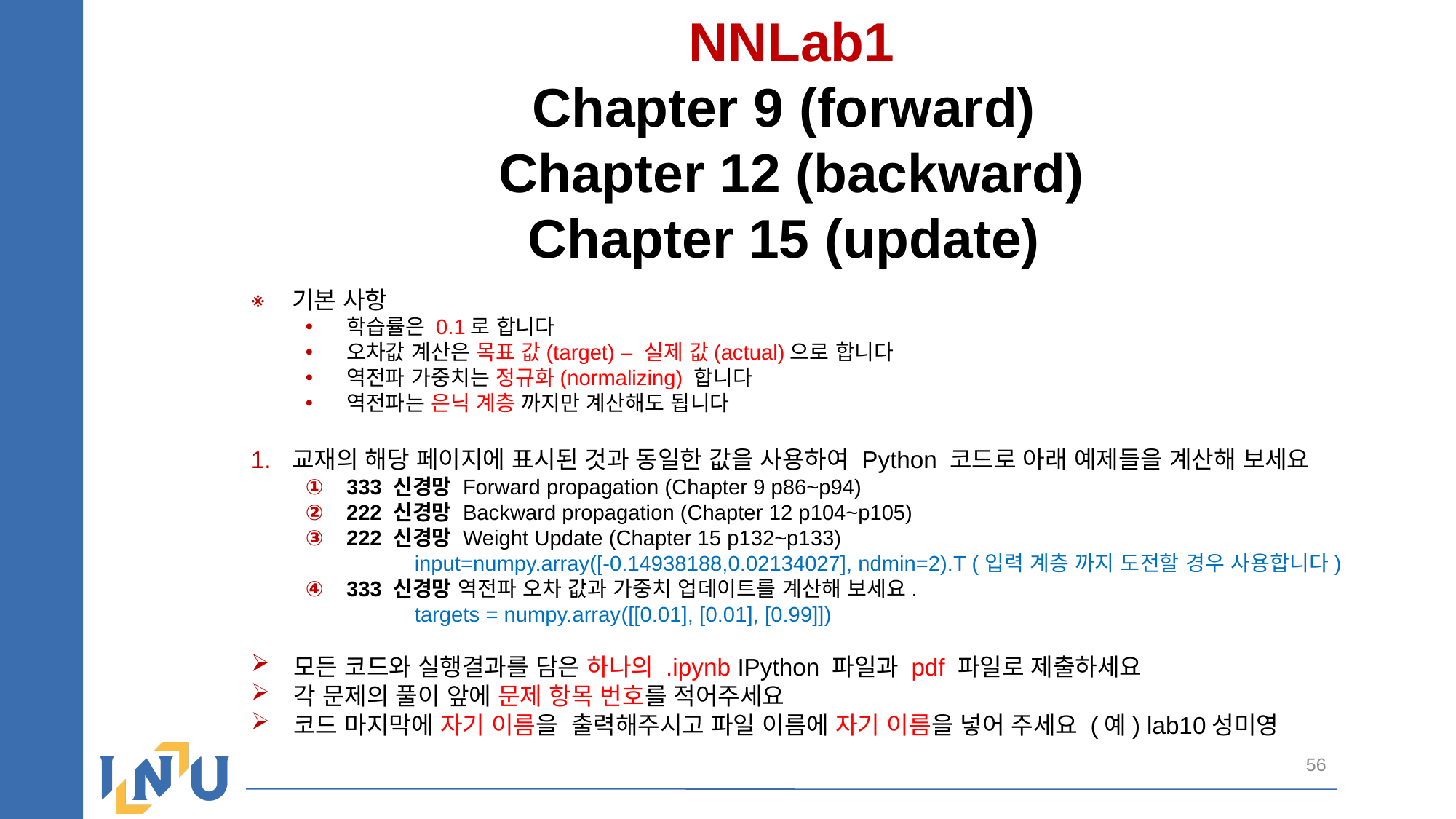

# NNLab1 Chapter 9 (forward) Chapter 12 (backward) Chapter 15 (update)
기본 사항
학습률은 0.1로 합니다
오차값 계산은 목표 값(target) – 실제 값(actual)으로 합니다
역전파 가중치는 정규화(normalizing) 합니다
역전파는 은닉 계층 까지만 계산해도 됩니다

교재의 해당 페이지에 표시된 것과 동일한 값을 사용하여 Python 코드로 아래 예제들을 계산해 보세요
333 신경망 Forward propagation (Chapter 9 p86~p94)
222 신경망 Backward propagation (Chapter 12 p104~p105)
222 신경망 Weight Update (Chapter 15 p132~p133)
	input=numpy.array([-0.14938188,0.02134027], ndmin=2).T (입력 계층 까지 도전할 경우 사용합니다)
333 신경망 역전파 오차 값과 가중치 업데이트를 계산해 보세요.
	targets = numpy.array([[0.01], [0.01], [0.99]])

모든 코드와 실행결과를 담은 하나의 .ipynb IPython 파일과 pdf 파일로 제출하세요
각 문제의 풀이 앞에 문제 항목 번호를 적어주세요
코드 마지막에 자기 이름을  출력해주시고 파일 이름에 자기 이름을 넣어 주세요 (예) lab10성미영
56